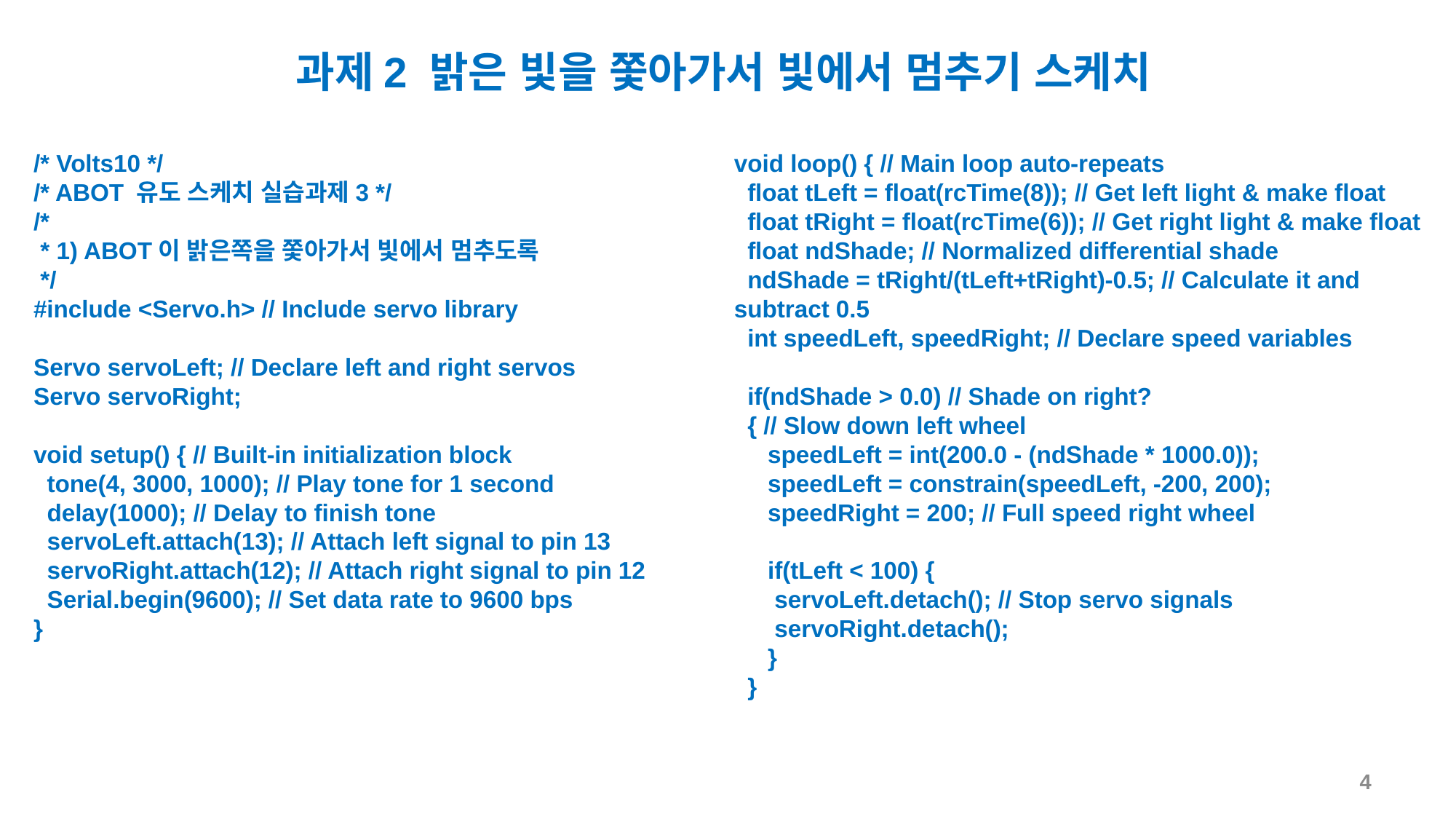

과제2 밝은 빛을 쫓아가서 빛에서 멈추기 스케치
/* Volts10 */
/* ABOT 유도 스케치 실습과제3 */
/*
 * 1) ABOT이 밝은쪽을 쫓아가서 빛에서 멈추도록
 */
#include <Servo.h> // Include servo library

Servo servoLeft; // Declare left and right servos
Servo servoRight;

void setup() { // Built-in initialization block
  tone(4, 3000, 1000); // Play tone for 1 second
  delay(1000); // Delay to finish tone
  servoLeft.attach(13); // Attach left signal to pin 13
  servoRight.attach(12); // Attach right signal to pin 12
  Serial.begin(9600); // Set data rate to 9600 bps
}
void loop() { // Main loop auto-repeats
  float tLeft = float(rcTime(8)); // Get left light & make float
  float tRight = float(rcTime(6)); // Get right light & make float
  float ndShade; // Normalized differential shade
  ndShade = tRight/(tLeft+tRight)-0.5; // Calculate it and subtract 0.5
  int speedLeft, speedRight; // Declare speed variables

  if(ndShade > 0.0) // Shade on right?
  { // Slow down left wheel
     speedLeft = int(200.0 - (ndShade * 1000.0));
     speedLeft = constrain(speedLeft, -200, 200);
     speedRight = 200; // Full speed right wheel

     if(tLeft < 100) {
      servoLeft.detach(); // Stop servo signals
      servoRight.detach();
     }
  }
4